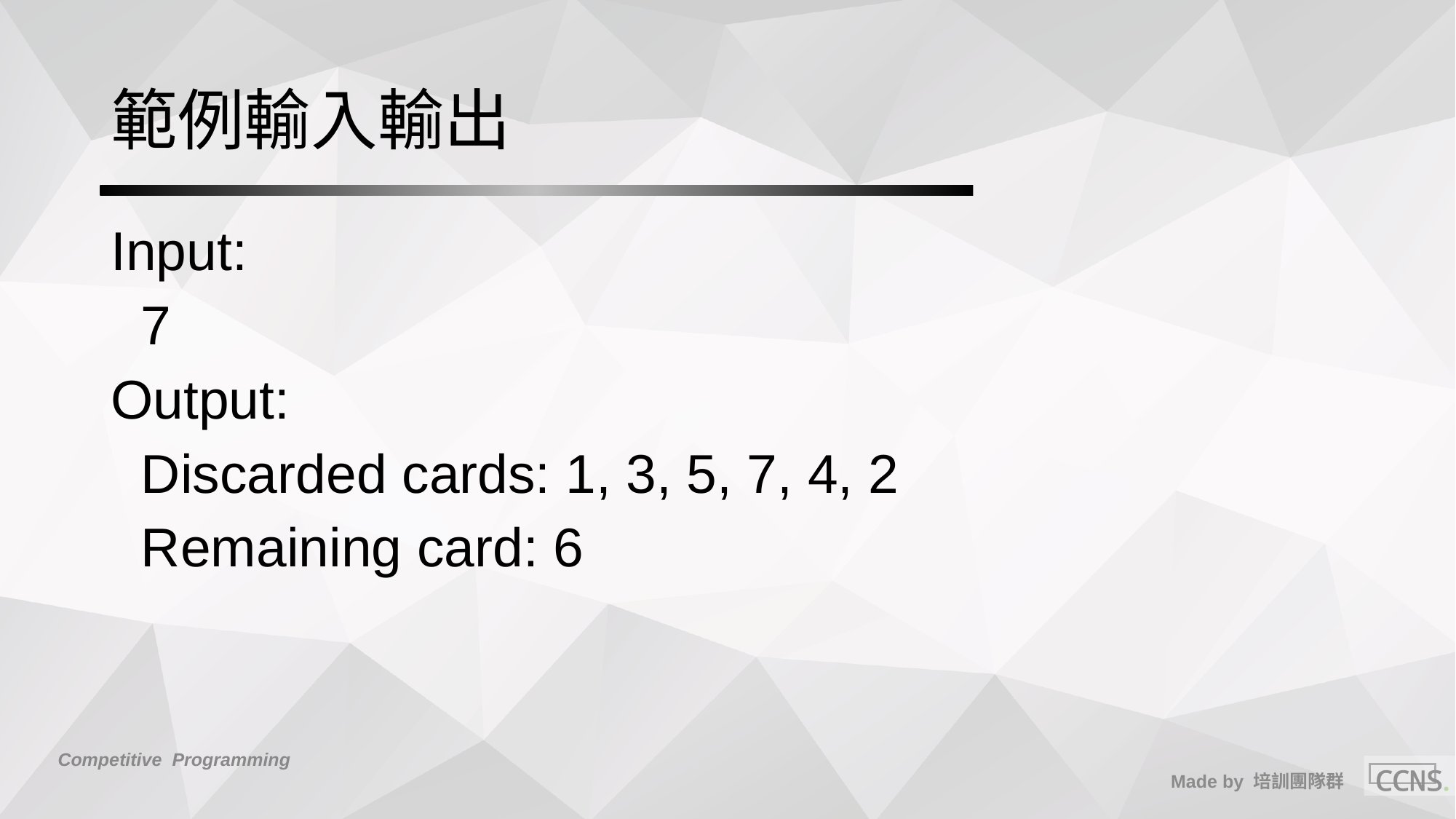

# 範例輸入輸出
Input:
  7
Output:
  Discarded cards: 1, 3, 5, 7, 4, 2
  Remaining card: 6